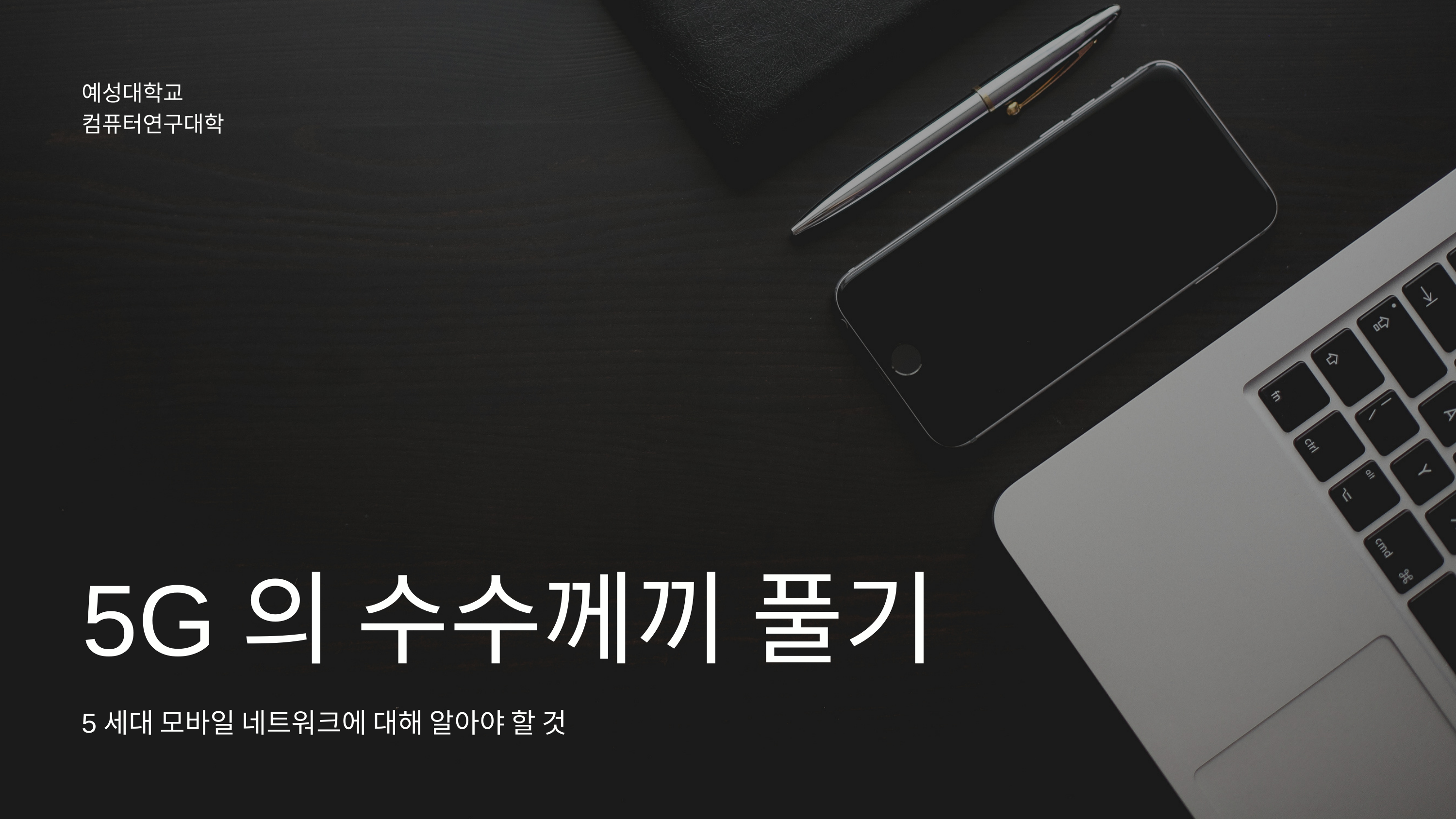

예성대학교
컴퓨터연구대학
5G의 수수께끼 풀기
5세대 모바일 네트워크에 대해 알아야 할 것